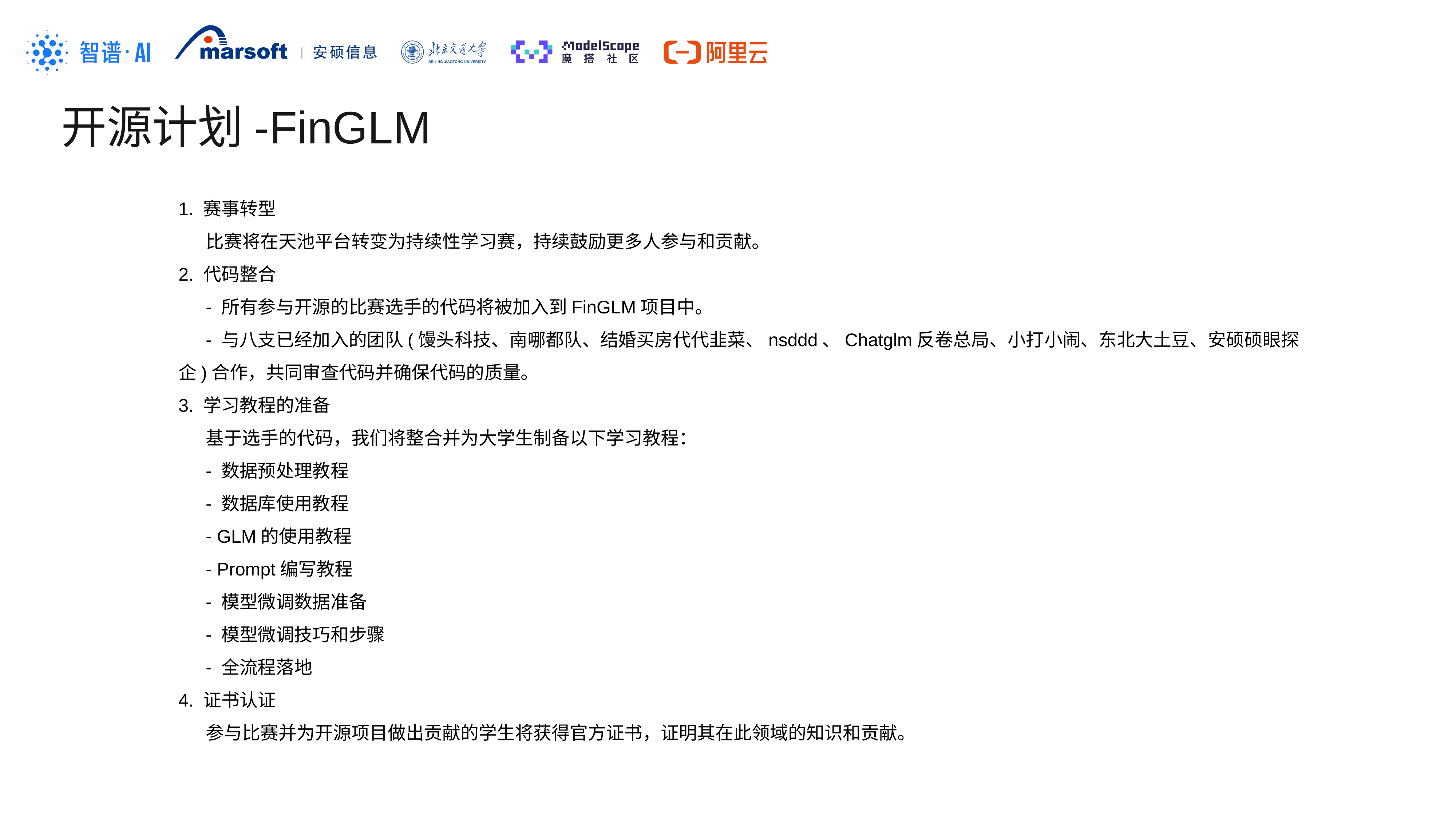

开源计划-FinGLM
1. 赛事转型
比赛将在天池平台转变为持续性学习赛，持续鼓励更多人参与和贡献。
2. 代码整合
- 所有参与开源的比赛选手的代码将被加入到FinGLM项目中。
- 与八支已经加入的团队(馒头科技、南哪都队、结婚买房代代韭菜、nsddd、Chatglm反卷总局、小打小闹、东北大土豆、安硕硕眼探企)合作，共同审查代码并确保代码的质量。
3. 学习教程的准备
基于选手的代码，我们将整合并为大学生制备以下学习教程：
- 数据预处理教程
- 数据库使用教程
- GLM的使用教程
- Prompt编写教程
- 模型微调数据准备
- 模型微调技巧和步骤
- 全流程落地
4. 证书认证
参与比赛并为开源项目做出贡献的学生将获得官方证书，证明其在此领域的知识和贡献。

安全距离，内容不可超出此范围